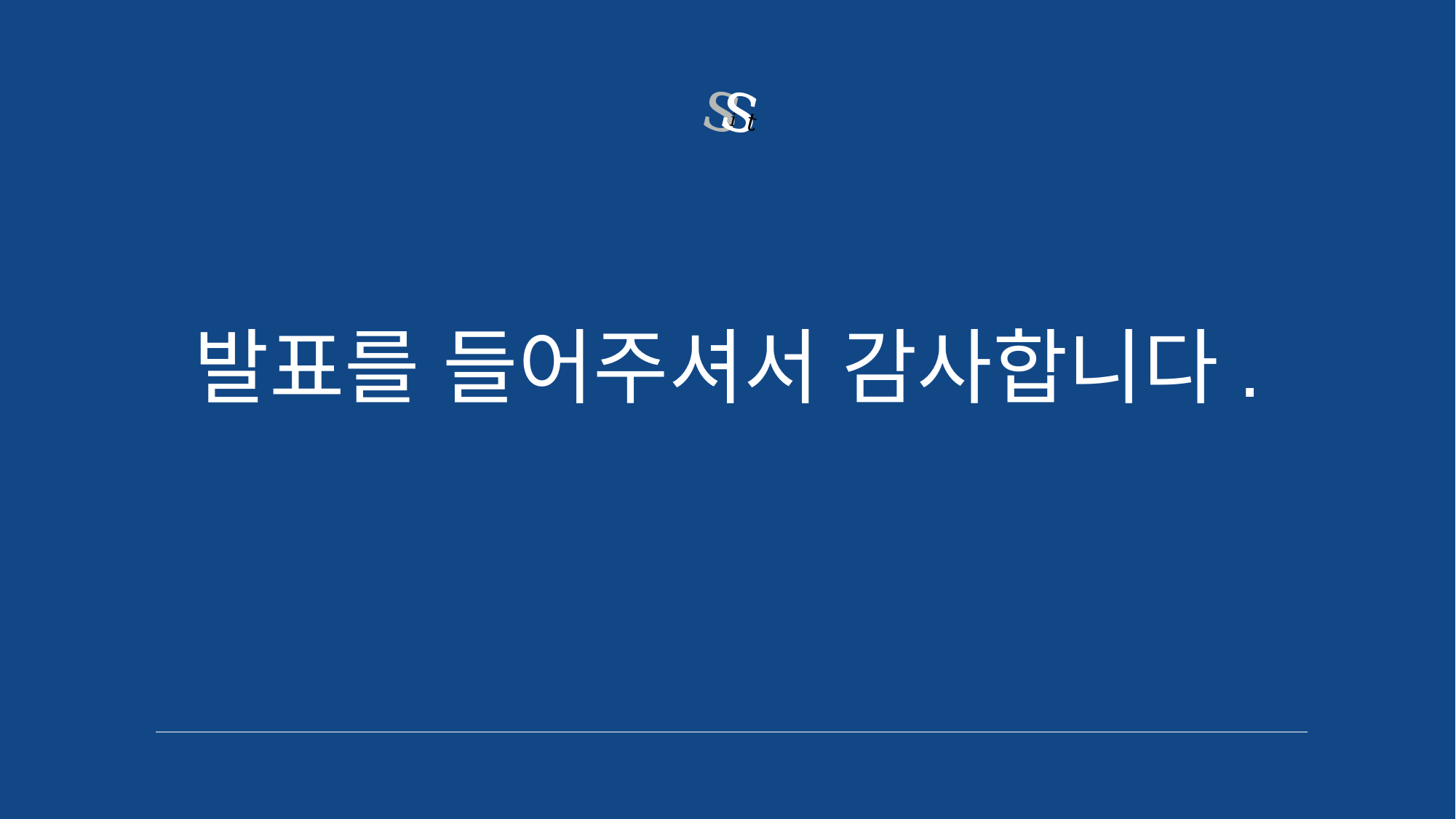

s
s
i
t
# 발표를 들어주셔서 감사합니다.